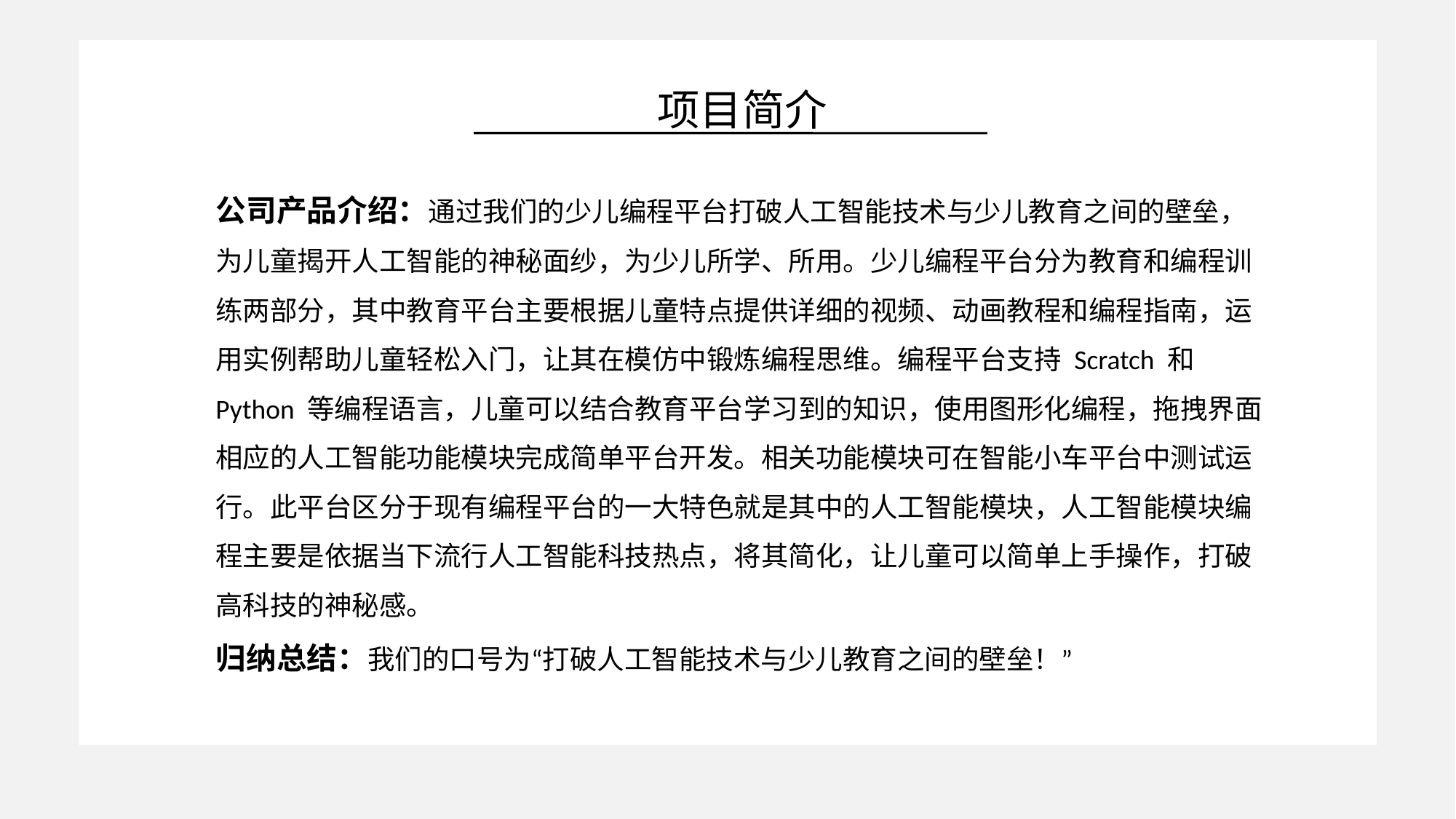

项目简介

公司产品介绍：通过我们的少儿编程平台打破人工智能技术与少儿教育之间的壁垒，为儿童揭开人工智能的神秘面纱，为少儿所学、所用。少儿编程平台分为教育和编程训练两部分，其中教育平台主要根据儿童特点提供详细的视频、动画教程和编程指南，运用实例帮助儿童轻松入门，让其在模仿中锻炼编程思维。编程平台支持 Scratch 和 Python 等编程语言，儿童可以结合教育平台学习到的知识，使用图形化编程，拖拽界面相应的人工智能功能模块完成简单平台开发。相关功能模块可在智能小车平台中测试运行。此平台区分于现有编程平台的一大特色就是其中的人工智能模块，人工智能模块编程主要是依据当下流行人工智能科技热点，将其简化，让儿童可以简单上手操作，打破高科技的神秘感。
归纳总结：我们的口号为“打破人工智能技术与少儿教育之间的壁垒！”